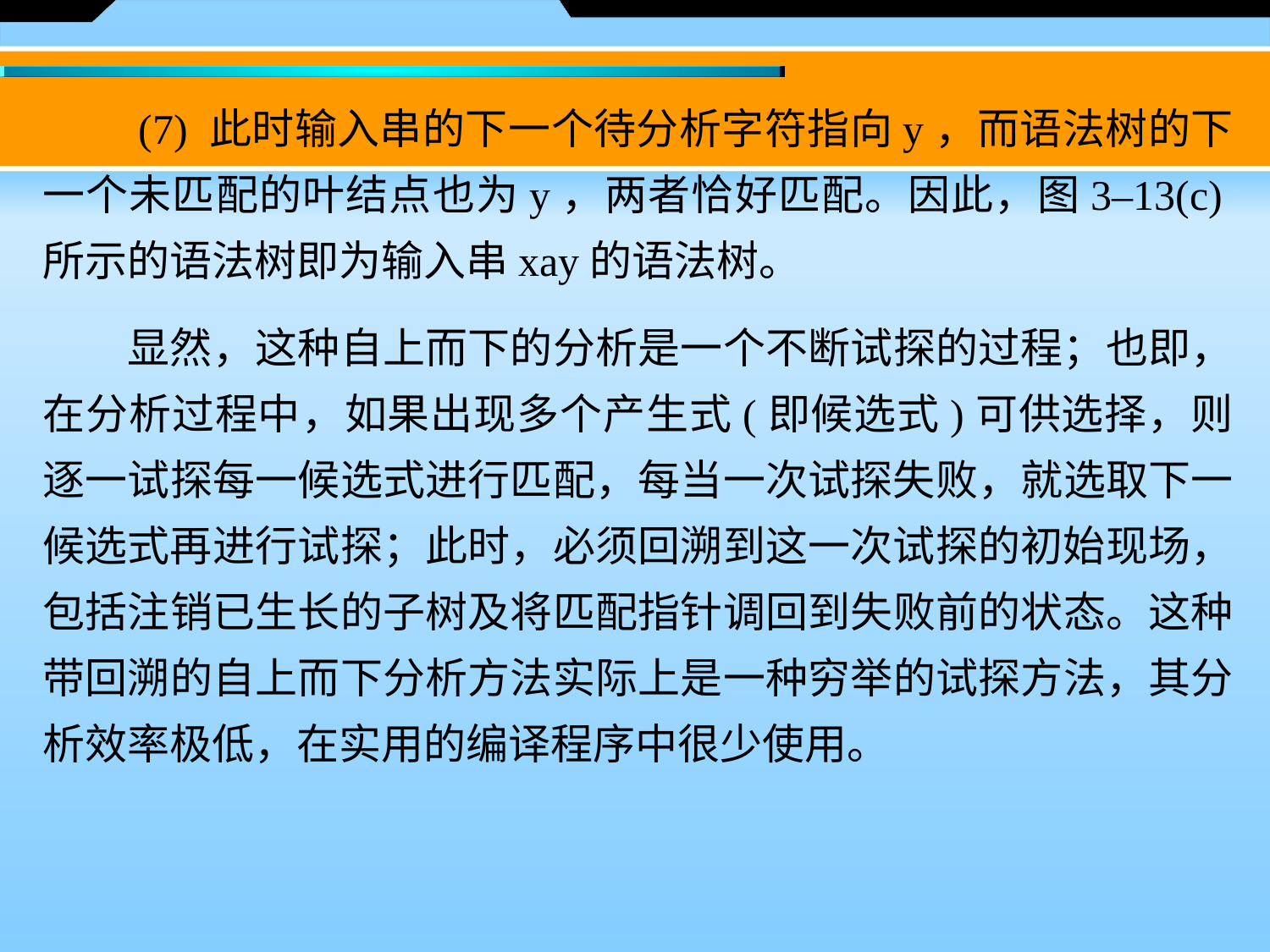

(7) 此时输入串的下一个待分析字符指向y，而语法树的下一个未匹配的叶结点也为y，两者恰好匹配。因此，图3–13(c)所示的语法树即为输入串xay的语法树。
　　显然，这种自上而下的分析是一个不断试探的过程；也即，在分析过程中，如果出现多个产生式(即候选式)可供选择，则逐一试探每一候选式进行匹配，每当一次试探失败，就选取下一候选式再进行试探；此时，必须回溯到这一次试探的初始现场，包括注销已生长的子树及将匹配指针调回到失败前的状态。这种带回溯的自上而下分析方法实际上是一种穷举的试探方法，其分析效率极低，在实用的编译程序中很少使用。